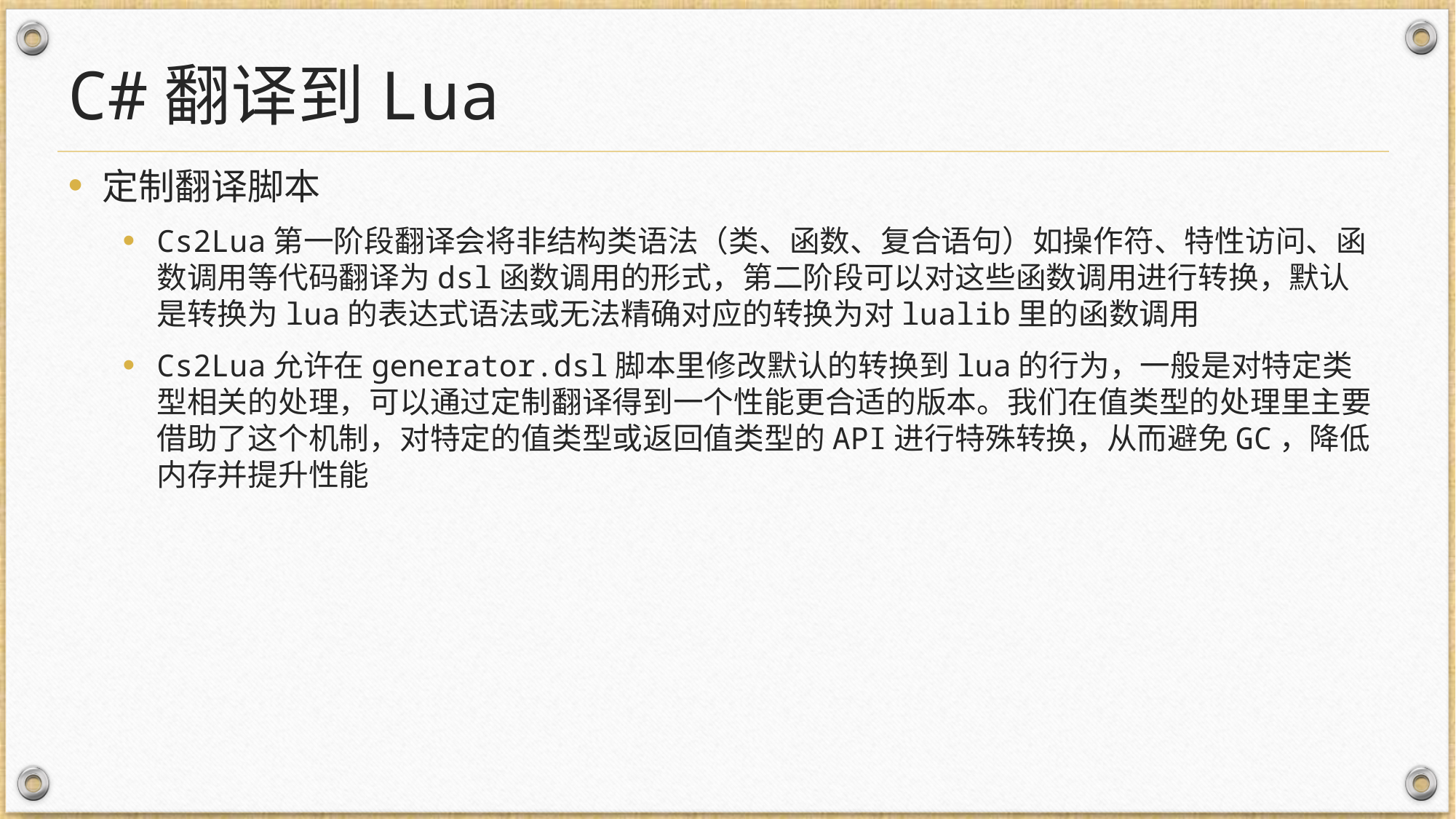

# C#翻译到Lua
定制翻译脚本
Cs2Lua第一阶段翻译会将非结构类语法（类、函数、复合语句）如操作符、特性访问、函数调用等代码翻译为dsl函数调用的形式，第二阶段可以对这些函数调用进行转换，默认是转换为lua的表达式语法或无法精确对应的转换为对lualib里的函数调用
Cs2Lua允许在generator.dsl脚本里修改默认的转换到lua的行为，一般是对特定类型相关的处理，可以通过定制翻译得到一个性能更合适的版本。我们在值类型的处理里主要借助了这个机制，对特定的值类型或返回值类型的API进行特殊转换，从而避免GC，降低内存并提升性能